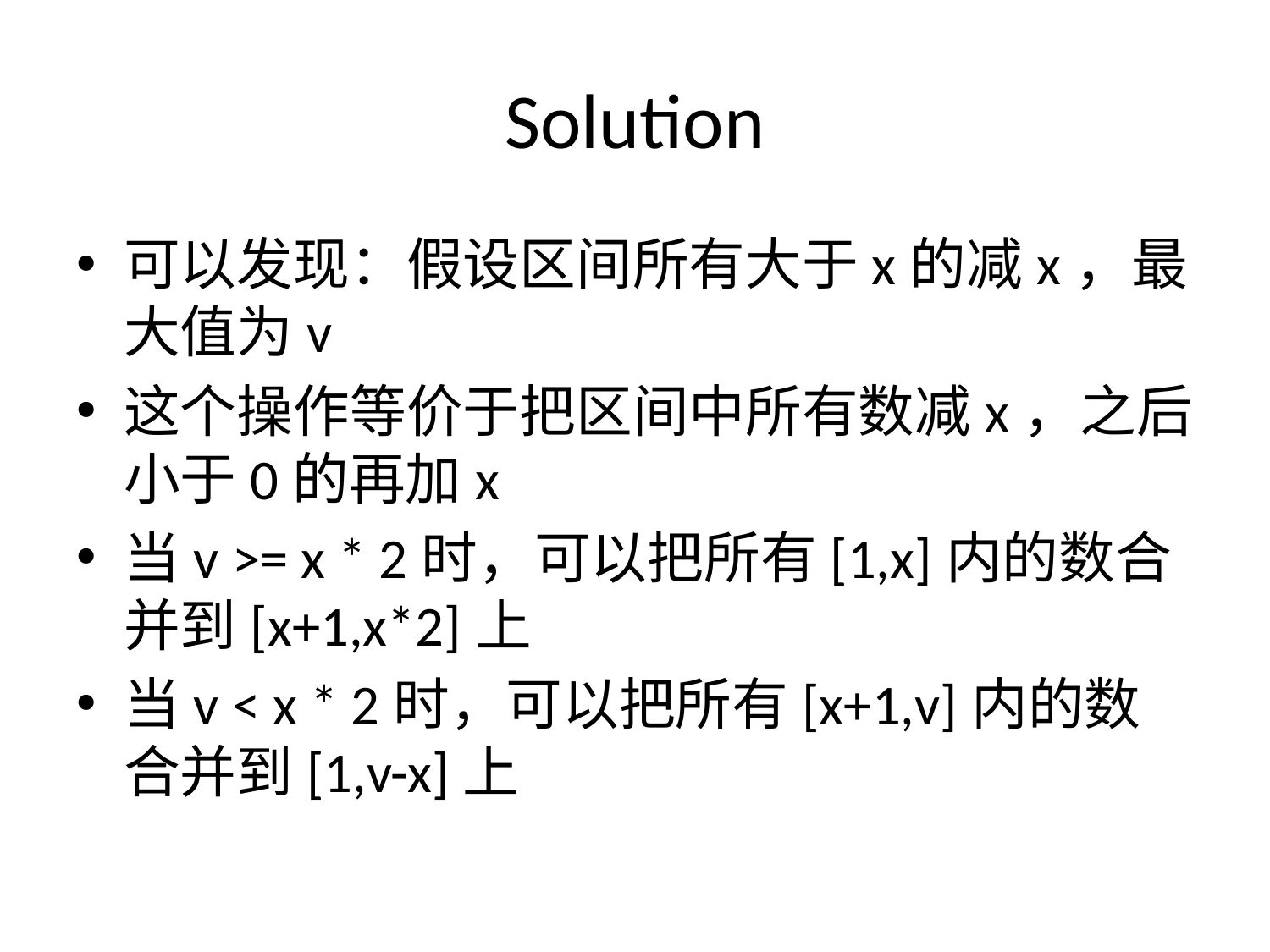

# Solution
可以发现：假设区间所有大于x的减x，最大值为v
这个操作等价于把区间中所有数减x，之后小于0的再加x
当v >= x * 2时，可以把所有[1,x]内的数合并到[x+1,x*2]上
当v < x * 2时，可以把所有[x+1,v]内的数合并到[1,v-x]上